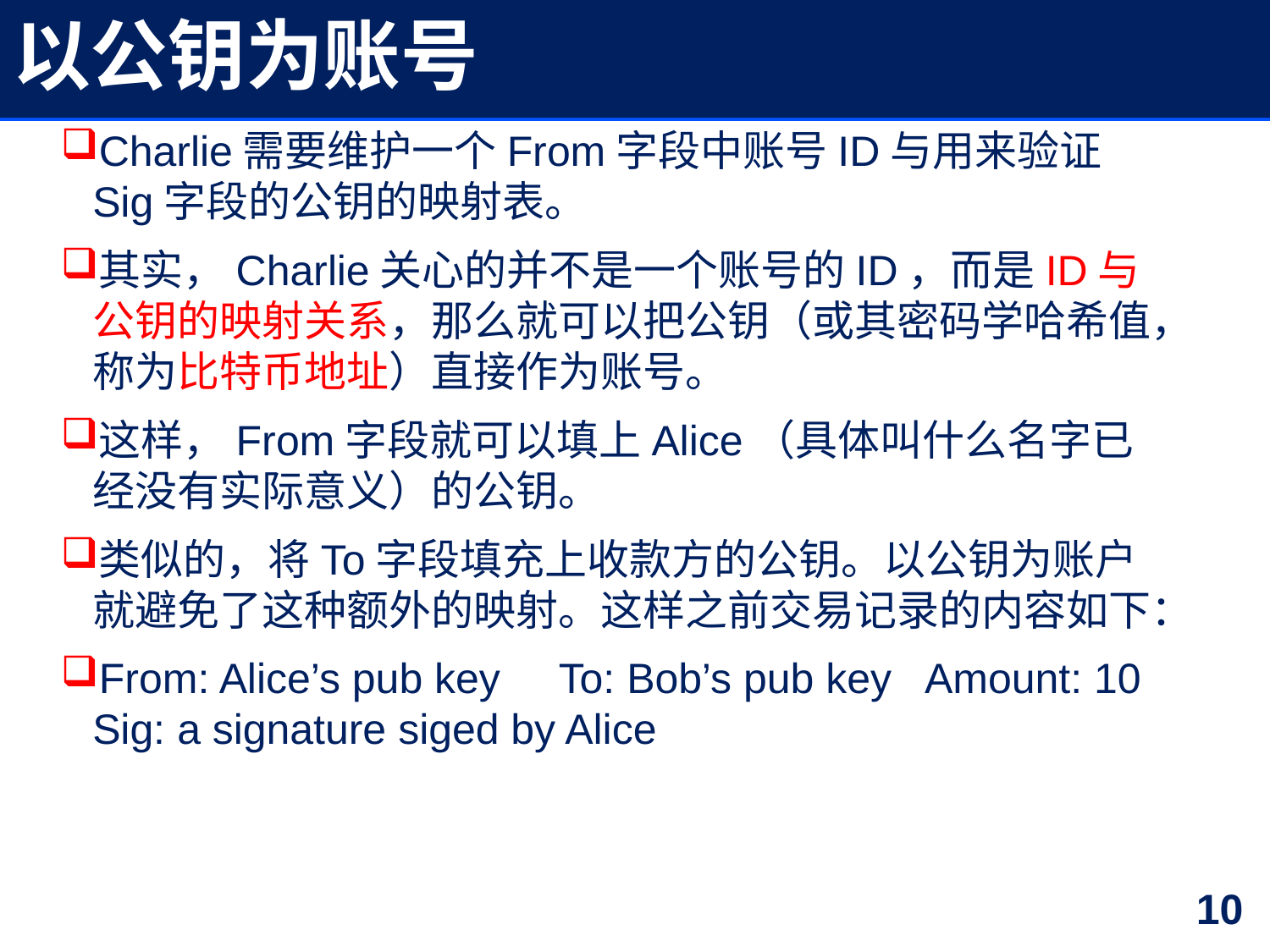

# 以公钥为账号
Charlie需要维护一个From字段中账号ID与用来验证Sig字段的公钥的映射表。
其实，Charlie关心的并不是一个账号的ID，而是ID与公钥的映射关系，那么就可以把公钥（或其密码学哈希值，称为比特币地址）直接作为账号。
这样，From字段就可以填上Alice（具体叫什么名字已经没有实际意义）的公钥。
类似的，将To字段填充上收款方的公钥。以公钥为账户就避免了这种额外的映射。这样之前交易记录的内容如下：
From: Alice’s pub key     To: Bob’s pub key   Amount: 10
Sig: a signature siged by Alice

10